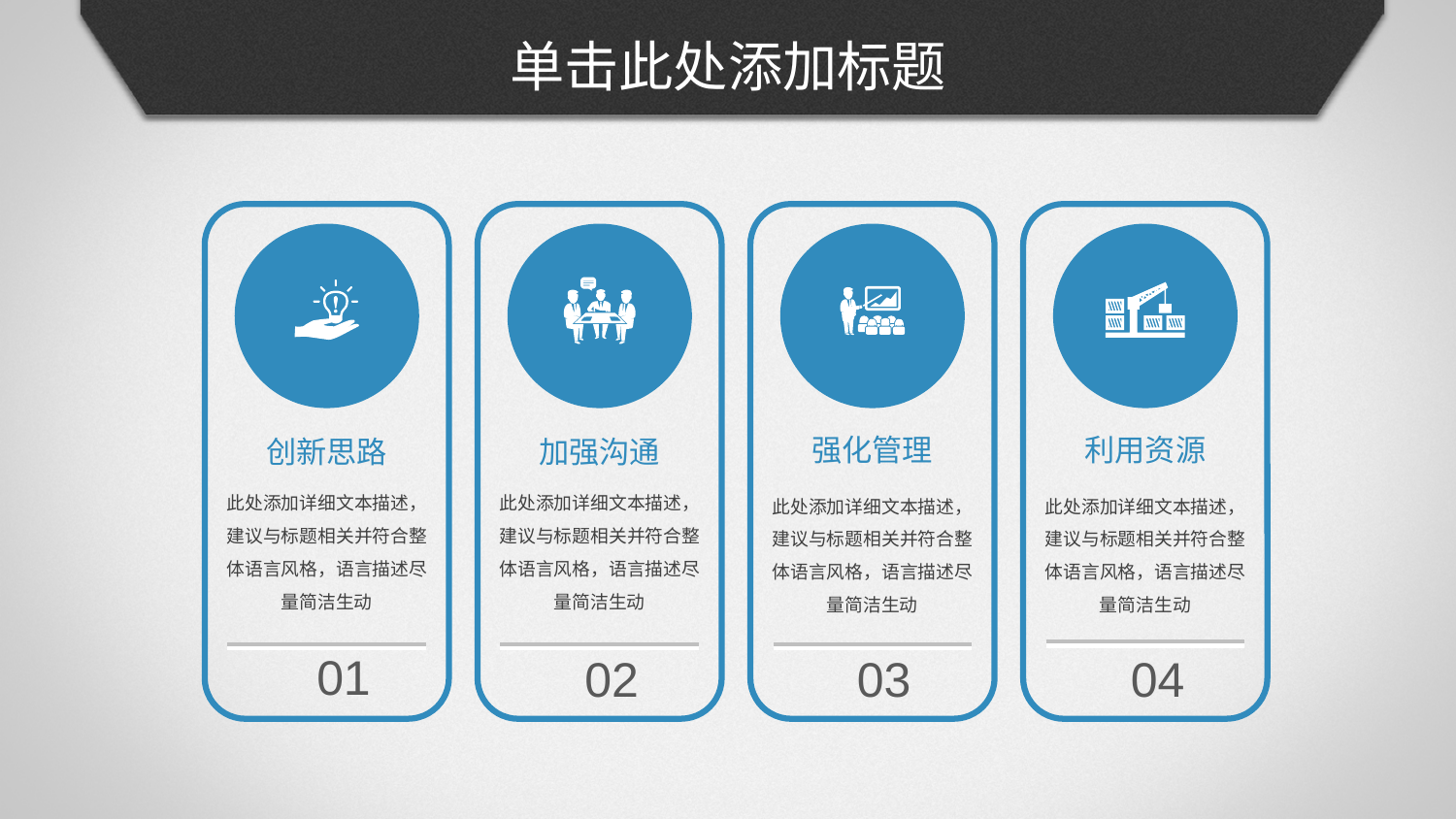

# 单击此处添加标题

创新思路
此处添加详细文本描述，建议与标题相关并符合整体语言风格，语言描述尽量简洁生动
01

加强沟通
此处添加详细文本描述，建议与标题相关并符合整体语言风格，语言描述尽量简洁生动
02

强化管理
此处添加详细文本描述，建议与标题相关并符合整体语言风格，语言描述尽量简洁生动
03

利用资源
此处添加详细文本描述，建议与标题相关并符合整体语言风格，语言描述尽量简洁生动
04